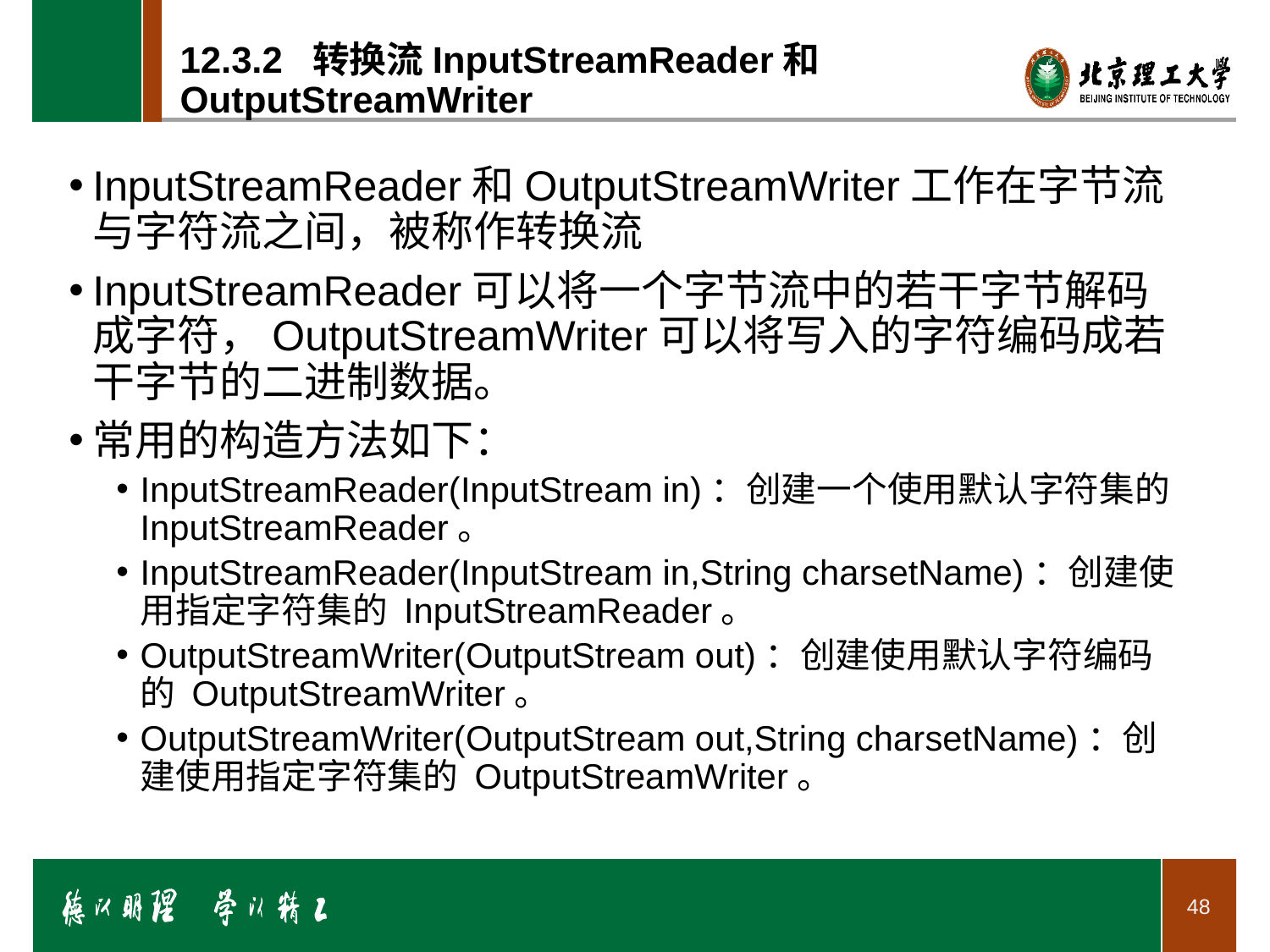

# 12.3.2  转换流InputStreamReader和OutputStreamWriter
InputStreamReader和OutputStreamWriter工作在字节流与字符流之间，被称作转换流
InputStreamReader可以将一个字节流中的若干字节解码成字符，OutputStreamWriter可以将写入的字符编码成若干字节的二进制数据。
常用的构造方法如下：
InputStreamReader(InputStream in)：创建一个使用默认字符集的 InputStreamReader。
InputStreamReader(InputStream in,String charsetName)：创建使用指定字符集的 InputStreamReader。
OutputStreamWriter(OutputStream out)：创建使用默认字符编码的 OutputStreamWriter。
OutputStreamWriter(OutputStream out,String charsetName)：创建使用指定字符集的 OutputStreamWriter。